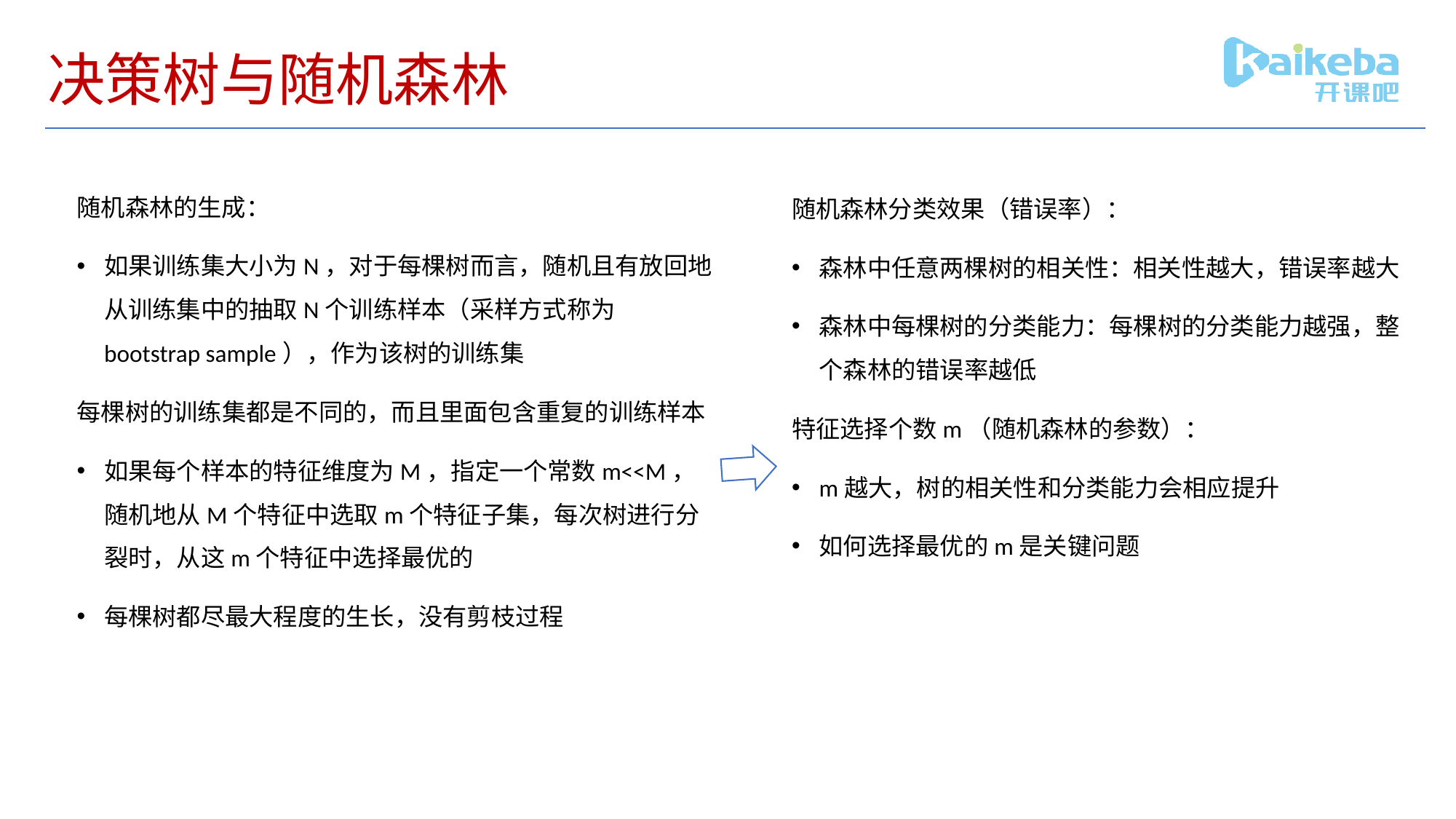

# 决策树与随机森林
随机森林的生成：
如果训练集大小为N，对于每棵树而言，随机且有放回地从训练集中的抽取N个训练样本（采样方式称为bootstrap sample），作为该树的训练集
每棵树的训练集都是不同的，而且里面包含重复的训练样本
如果每个样本的特征维度为M，指定一个常数m<<M，随机地从M个特征中选取m个特征子集，每次树进行分裂时，从这m个特征中选择最优的
每棵树都尽最大程度的生长，没有剪枝过程

随机森林分类效果（错误率）：
森林中任意两棵树的相关性：相关性越大，错误率越大
森林中每棵树的分类能力：每棵树的分类能力越强，整个森林的错误率越低
特征选择个数m（随机森林的参数）：
m越大，树的相关性和分类能力会相应提升
如何选择最优的m是关键问题